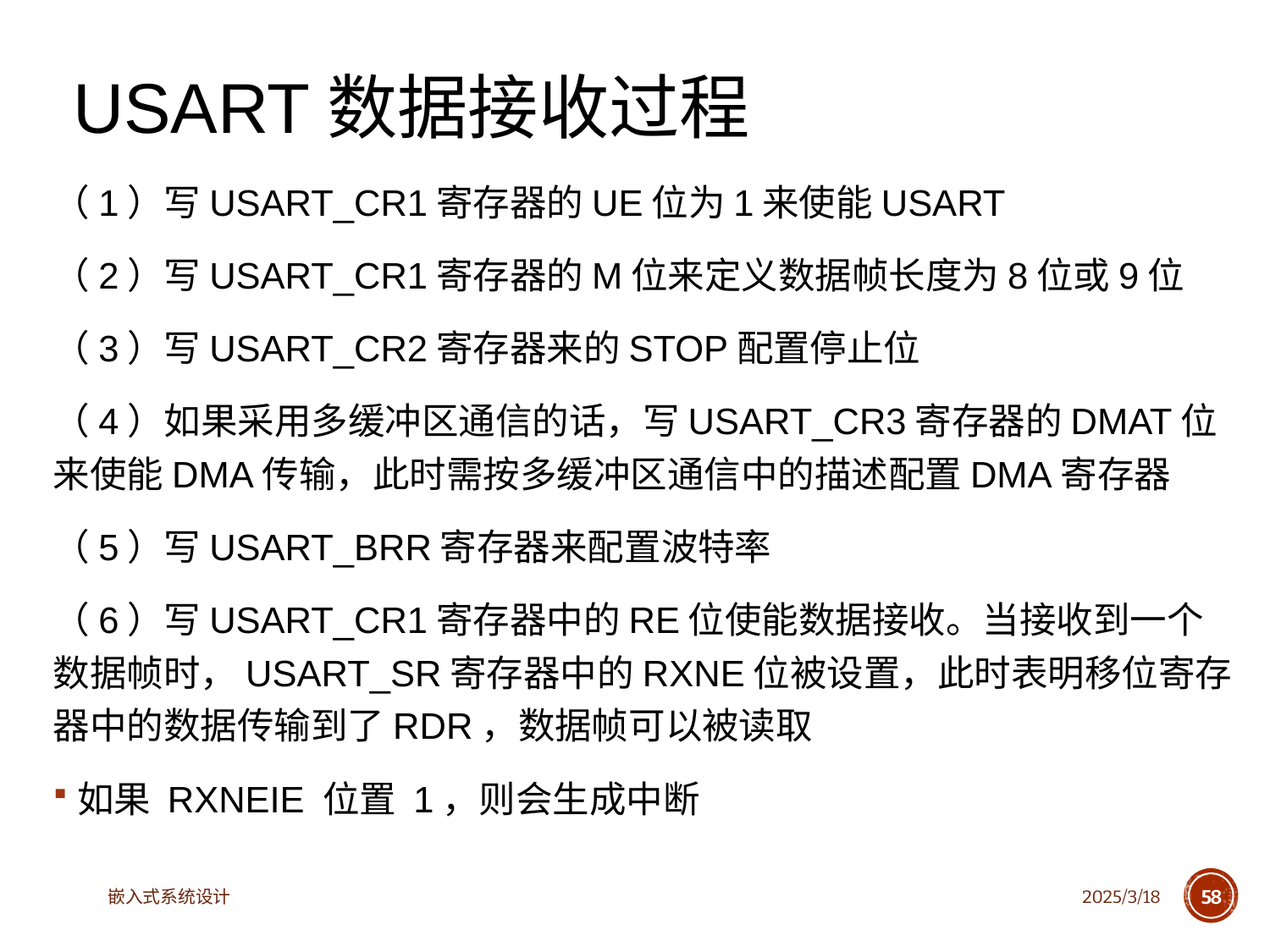

# USART数据接收过程
（1）写USART_CR1寄存器的UE位为1来使能USART
（2）写USART_CR1寄存器的M位来定义数据帧长度为8位或9位
（3）写USART_CR2寄存器来的STOP配置停止位
（4）如果采用多缓冲区通信的话，写USART_CR3寄存器的DMAT位来使能DMA传输，此时需按多缓冲区通信中的描述配置DMA寄存器
（5）写USART_BRR寄存器来配置波特率
（6）写USART_CR1寄存器中的RE位使能数据接收。当接收到一个数据帧时，USART_SR寄存器中的RXNE位被设置，此时表明移位寄存器中的数据传输到了RDR，数据帧可以被读取
如果 RXNEIE 位置 1，则会生成中断
嵌入式系统设计
2025/3/18
58